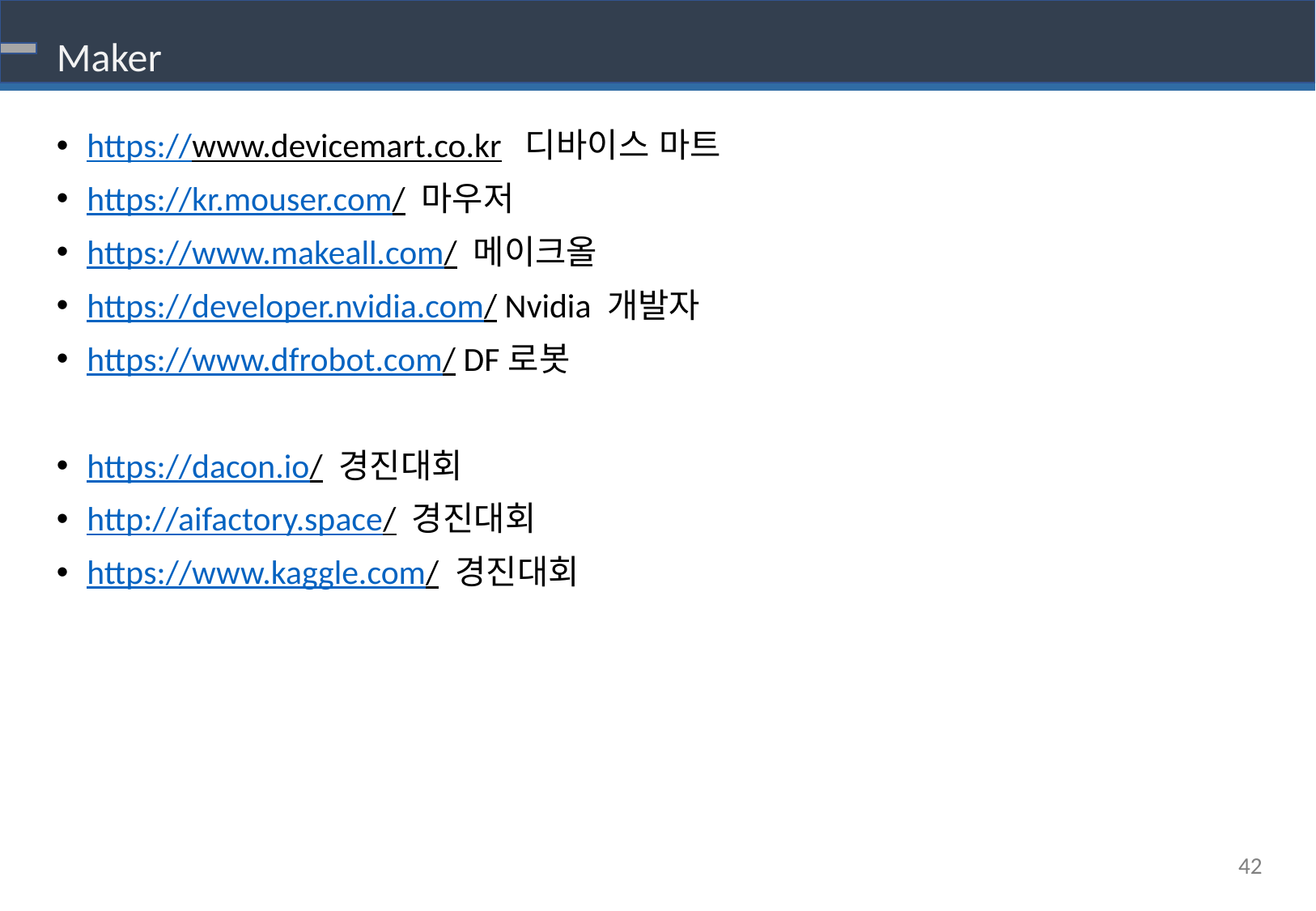

# Maker
https://www.devicemart.co.kr  디바이스 마트
https://kr.mouser.com/ 마우저
https://www.makeall.com/ 메이크올
https://developer.nvidia.com/ Nvidia 개발자
https://www.dfrobot.com/ DF로봇

https://dacon.io/ 경진대회
http://aifactory.space/ 경진대회
https://www.kaggle.com/ 경진대회

42